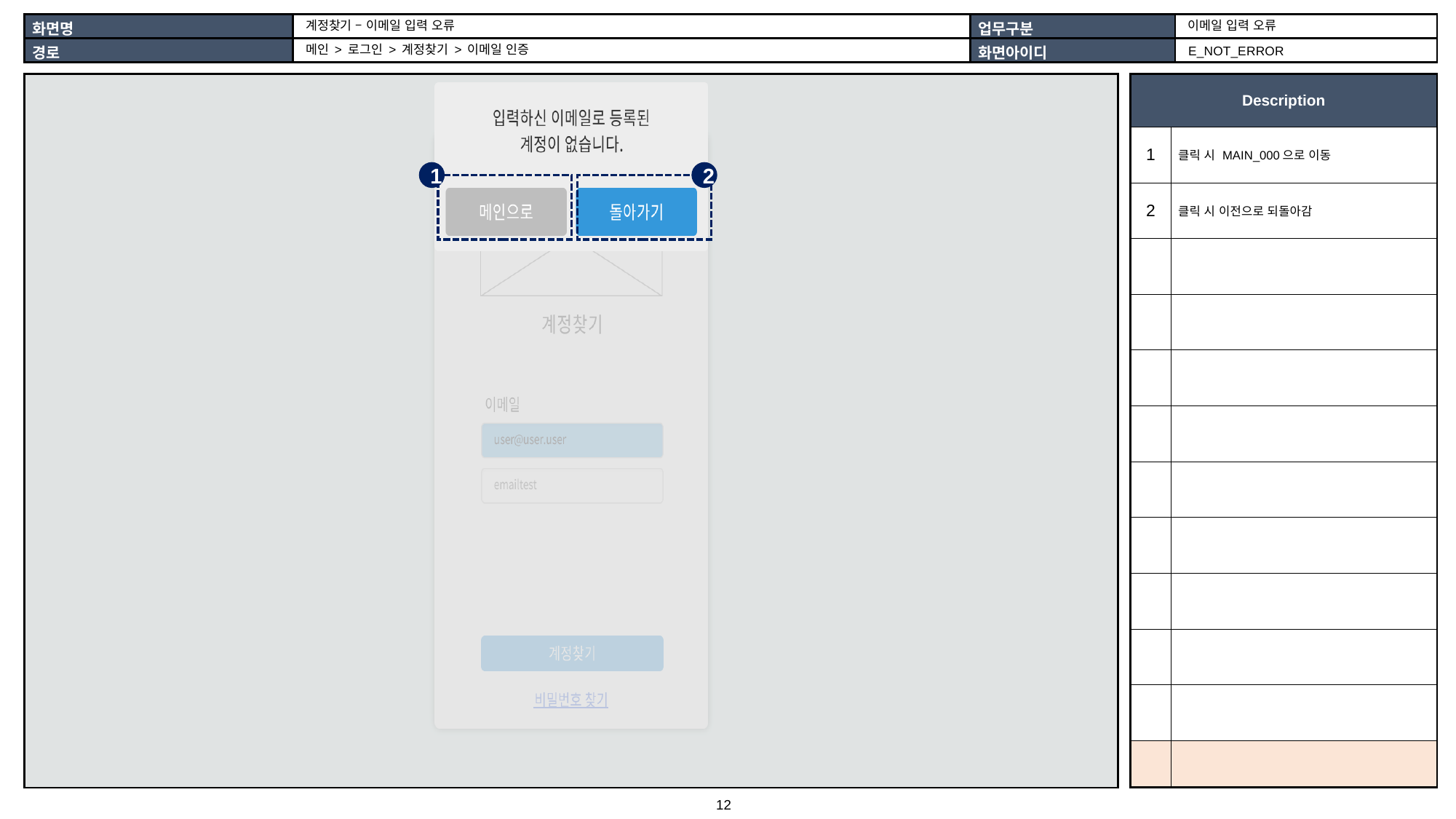

이메일 입력 오류
계정찾기 – 이메일 입력 오류
메인 > 로그인 > 계정찾기 > 이메일 인증
E_NOT_ERROR
|  |
| --- |
| Description |  |
| --- | --- |
| 1 | 클릭 시 MAIN\_000으로 이동 |
| 2 | 클릭 시 이전으로 되돌아감 |
|  |  |
|  |  |
|  |  |
|  |  |
|  |  |
|  |  |
|  |  |
|  |  |
|  |  |
|  |  |
1
2